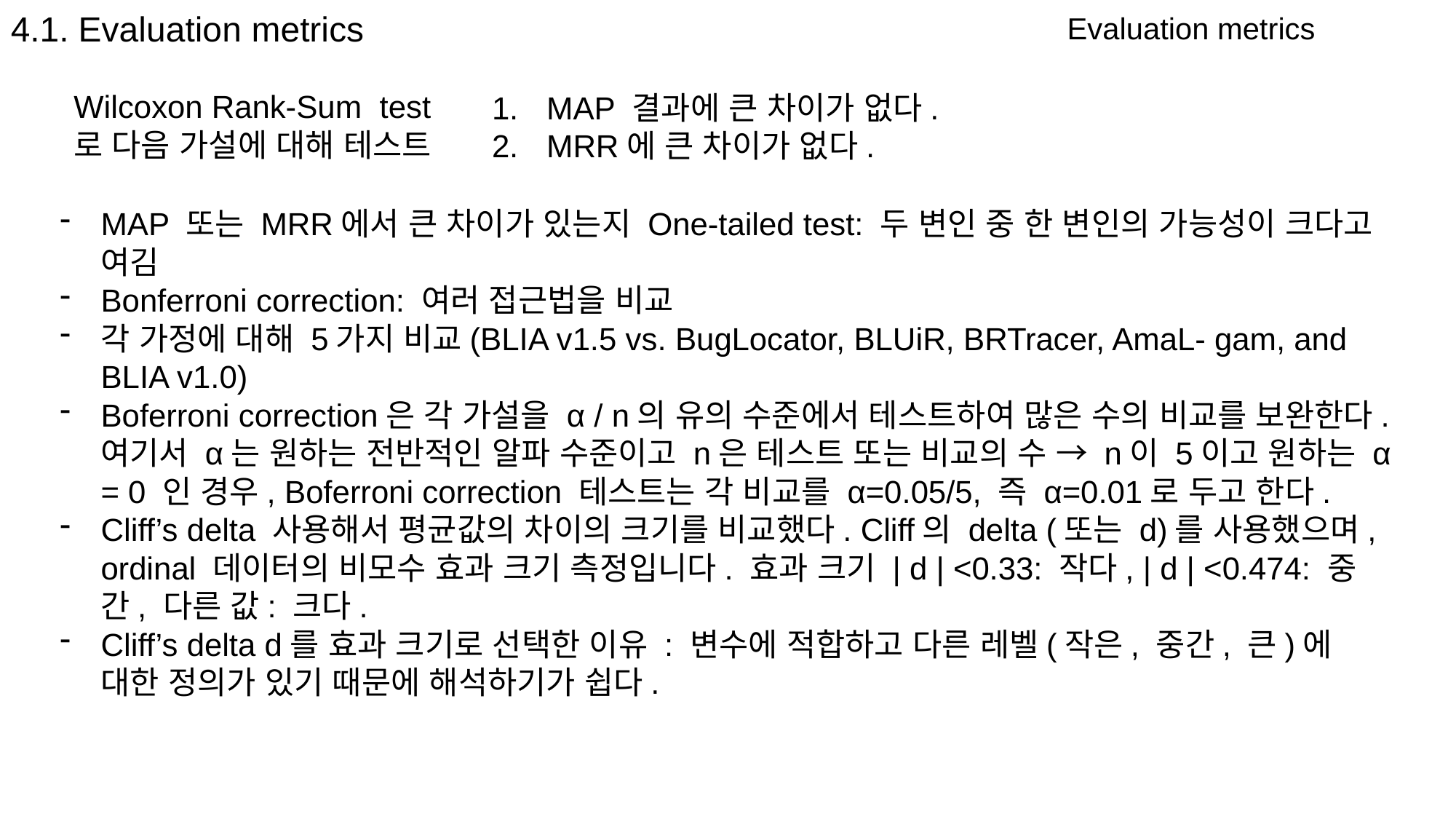

4.1. Evaluation metrics
Evaluation metrics
Wilcoxon Rank-Sum  test로 다음 가설에 대해 테스트
MAP 결과에 큰 차이가 없다.
MRR에 큰 차이가 없다.
MAP 또는 MRR에서 큰 차이가 있는지 One-tailed test: 두 변인 중 한 변인의 가능성이 크다고 여김
Bonferroni correction: 여러 접근법을 비교
각 가정에 대해 5가지 비교(BLIA v1.5 vs. BugLocator, BLUiR, BRTracer, AmaL- gam, and BLIA v1.0)
Boferroni correction은 각 가설을 α / n의 유의 수준에서 테스트하여 많은 수의 비교를 보완한다. 여기서 α는 원하는 전반적인 알파 수준이고 n은 테스트 또는 비교의 수 → n이 5이고 원하는 α = 0 인 경우, Boferroni correction 테스트는 각 비교를 α=0.05/5, 즉 α=0.01로 두고 한다.
Cliff’s delta 사용해서 평균값의 차이의 크기를 비교했다. Cliff의 delta (또는 d)를 사용했으며, ordinal 데이터의 비모수 효과 크기 측정입니다. 효과 크기 | d | <0.33: 작다, | d | <0.474: 중간, 다른 값: 크다.
Cliff’s delta d를 효과 크기로 선택한 이유 : 변수에 적합하고 다른 레벨(작은, 중간, 큰)에 대한 정의가 있기 때문에 해석하기가 쉽다.